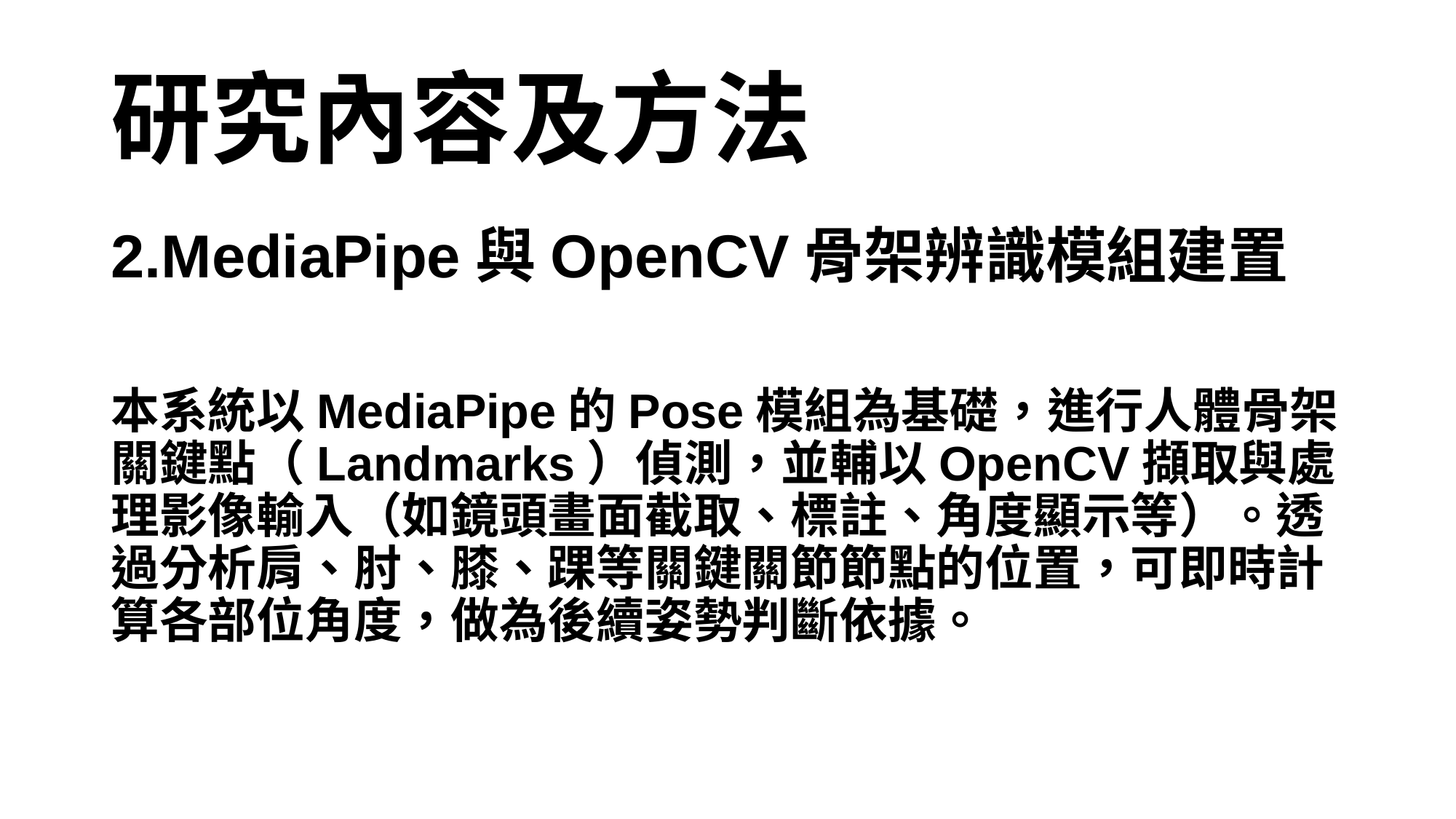

# 研究內容及方法
2.MediaPipe與OpenCV骨架辨識模組建置

本系統以MediaPipe的Pose模組為基礎，進行人體骨架關鍵點（Landmarks）偵測，並輔以OpenCV擷取與處理影像輸入（如鏡頭畫面截取、標註、角度顯示等）。透過分析肩、肘、膝、踝等關鍵關節節點的位置，可即時計算各部位角度，做為後續姿勢判斷依據。